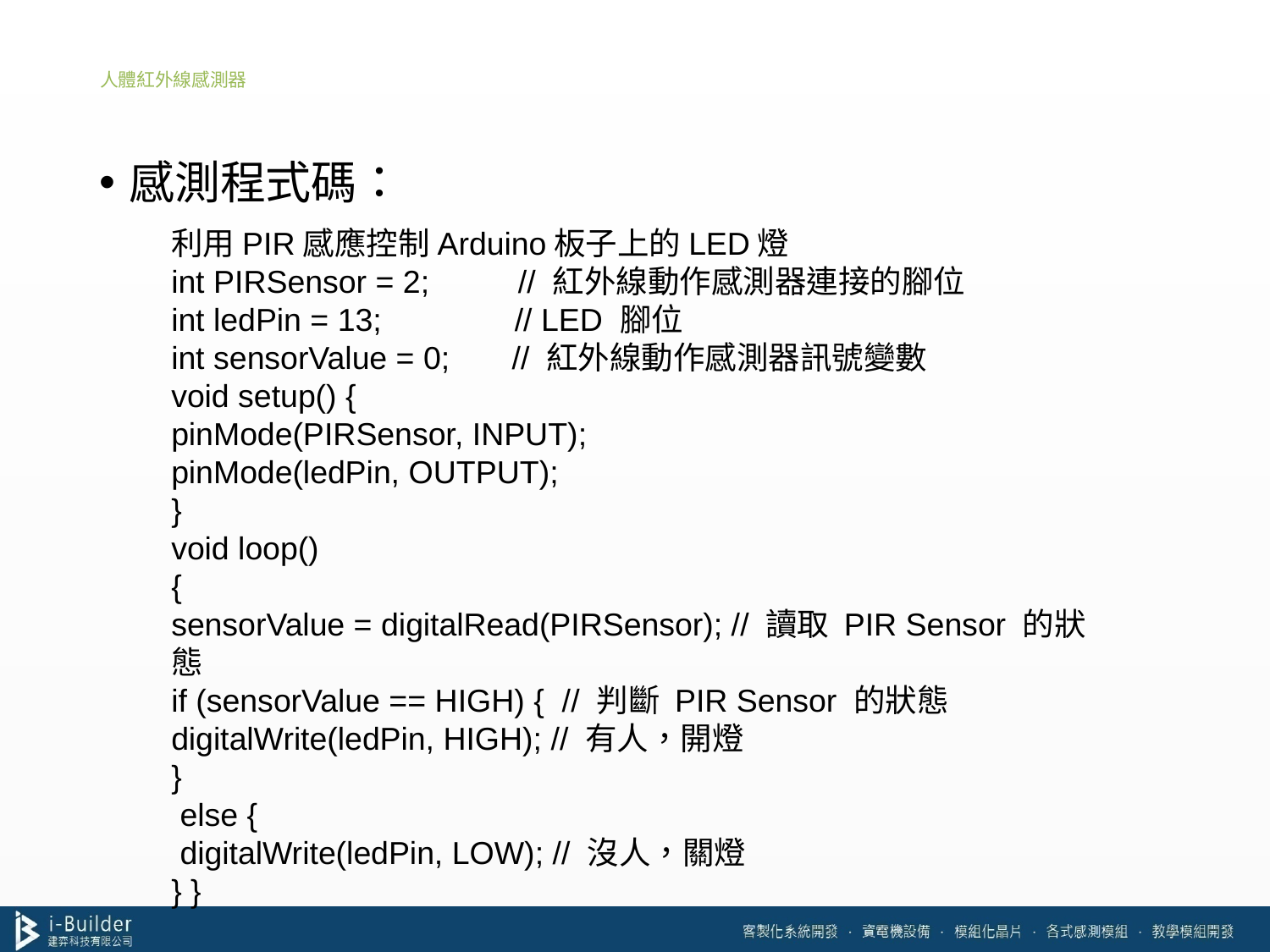

# 人體紅外線感測器
感測程式碼：

利用PIR感應控制Arduino板子上的LED燈
int PIRSensor = 2;          // 紅外線動作感測器連接的腳位
int ledPin = 13;               // LED 腳位
int sensorValue = 0;       // 紅外線動作感測器訊號變數
void setup() {
pinMode(PIRSensor, INPUT);
pinMode(ledPin, OUTPUT);
}
void loop()
{
sensorValue = digitalRead(PIRSensor); // 讀取 PIR Sensor 的狀態
if (sensorValue == HIGH) {  // 判斷 PIR Sensor 的狀態
digitalWrite(ledPin, HIGH); // 有人，開燈
}
 else {
 digitalWrite(ledPin, LOW); // 沒人，關燈
} }